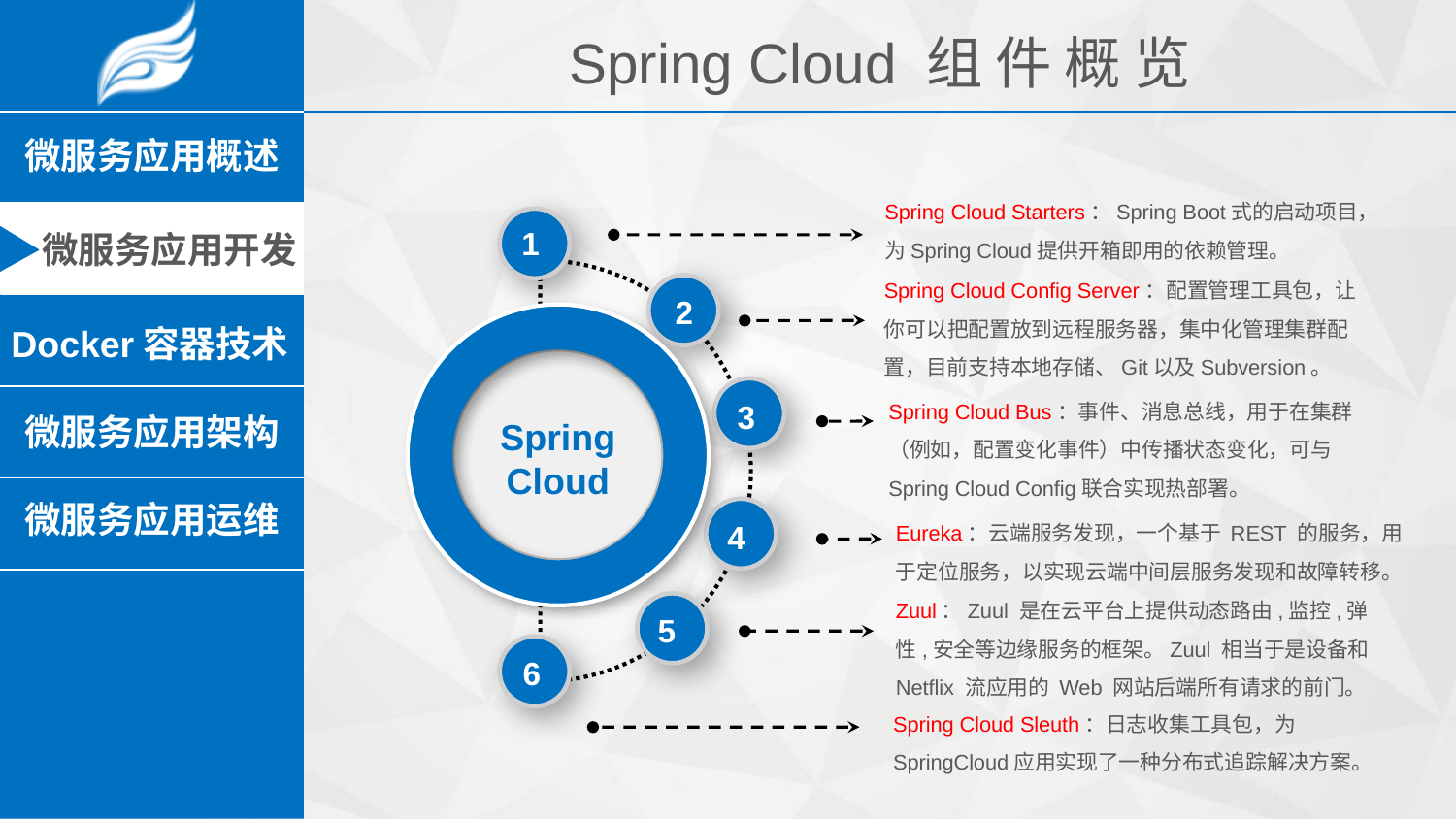

Spring Cloud 组 件 概 览
Spring Cloud Starters：Spring Boot式的启动项目，为Spring Cloud提供开箱即用的依赖管理。

1

Spring Cloud Config Server：配置管理工具包，让你可以把配置放到远程服务器，集中化管理集群配置，目前支持本地存储、Git以及Subversion。

2

100%

Spring Cloud Bus：事件、消息总线，用于在集群（例如，配置变化事件）中传播状态变化，可与Spring Cloud Config联合实现热部署。
3
Spring
Cloud

Eureka：云端服务发现，一个基于 REST 的服务，用于定位服务，以实现云端中间层服务发现和故障转移。
4

Zuul：Zuul 是在云平台上提供动态路由,监控,弹性,安全等边缘服务的框架。Zuul 相当于是设备和 Netflix 流应用的 Web 网站后端所有请求的前门。

5

6
Spring Cloud Sleuth：日志收集工具包，为SpringCloud应用实现了一种分布式追踪解决方案。